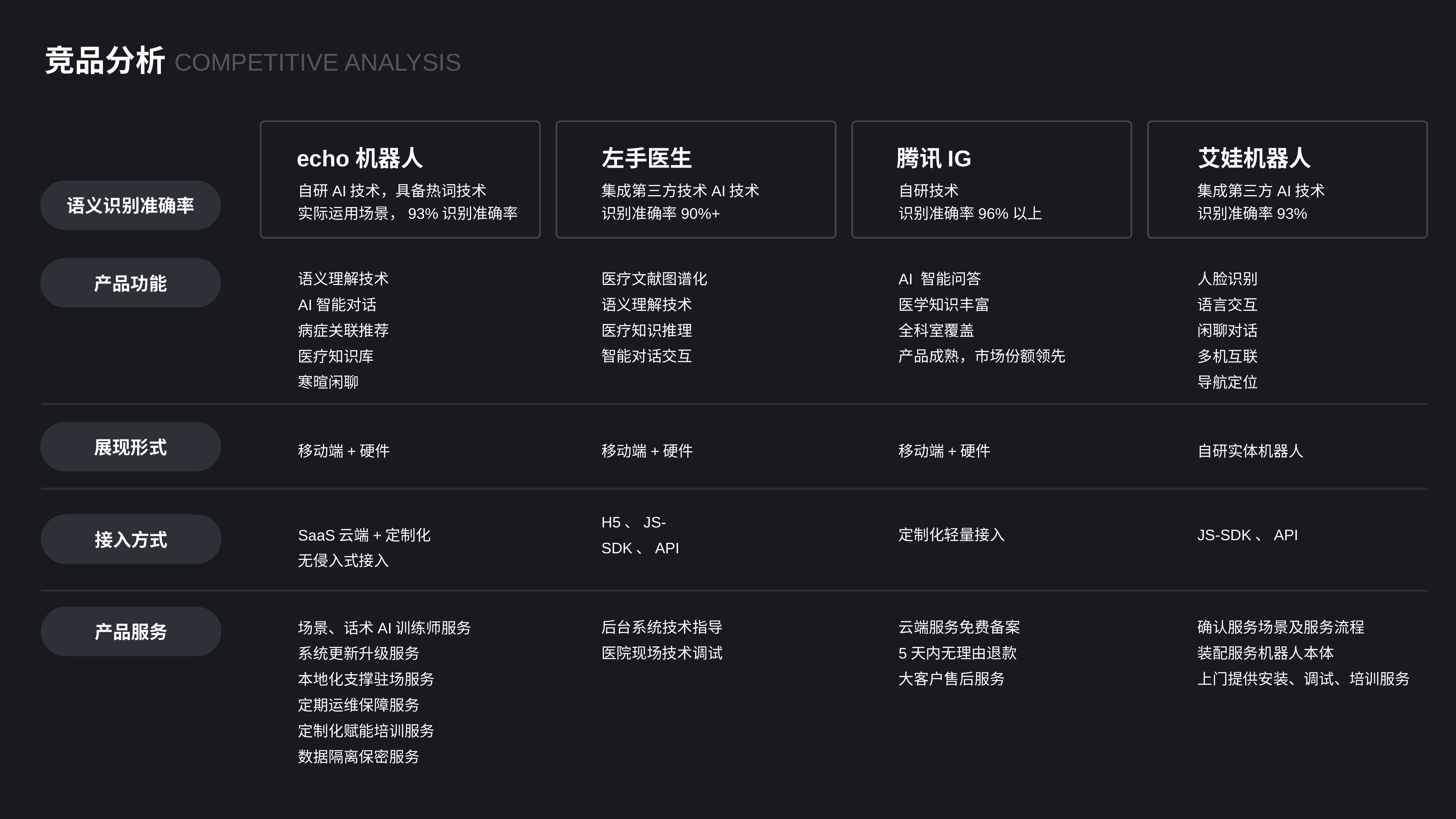

竞品分析
COMPETITIVE ANALYSIS

echo机器人
左手医生
腾讯IG
艾娃机器人
自研AI技术，具备热词技术
实际运用场景，93%识别准确率
集成第三方技术AI技术
识别准确率90%+
自研技术
识别准确率96%以上
集成第三方AI技术
识别准确率93%
语义识别准确率
产品功能
语义理解技术
AI智能对话
病症关联推荐
医疗知识库
寒暄闲聊
医疗文献图谱化
语义理解技术
医疗知识推理
智能对话交互
AI 智能问答
医学知识丰富
全科室覆盖
产品成熟，市场份额领先
人脸识别
语言交互
闲聊对话
多机互联
导航定位

展现形式
移动端+硬件
移动端+硬件
移动端+硬件
自研实体机器人

接入方式
SaaS云端+定制化
无侵入式接入
H5、JS-SDK、API
定制化轻量接入
JS-SDK、API

产品服务
场景、话术AI训练师服务
系统更新升级服务
本地化支撑驻场服务
定期运维保障服务
定制化赋能培训服务
数据隔离保密服务
后台系统技术指导
医院现场技术调试
云端服务免费备案
5天内无理由退款
大客户售后服务
确认服务场景及服务流程
装配服务机器人本体
上门提供安装、调试、培训服务